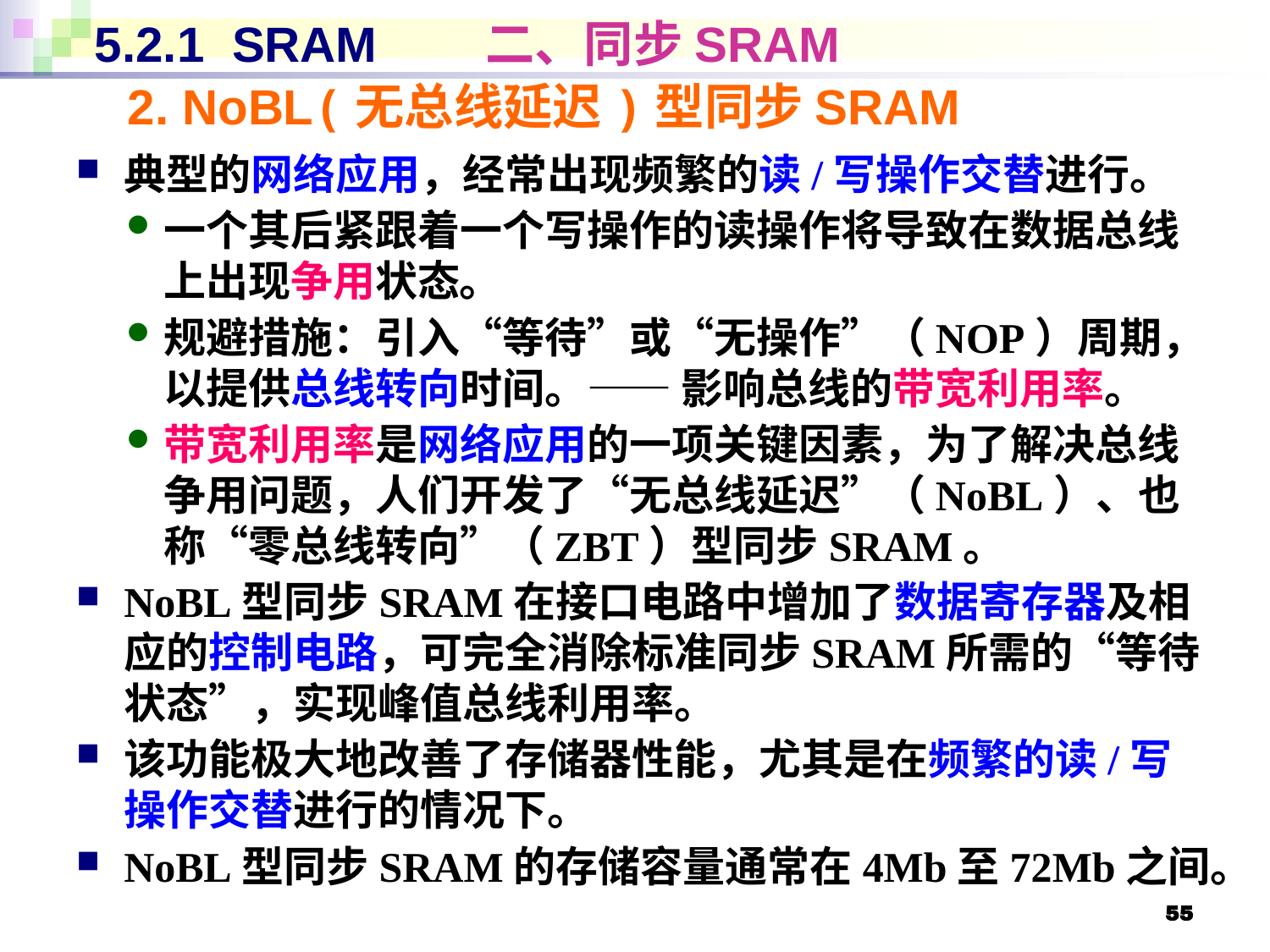

# 5.2.1  SRAM       二、同步SRAM
2. NoBL(无总线延迟)型同步SRAM
典型的网络应用，经常出现频繁的读/写操作交替进行。
一个其后紧跟着一个写操作的读操作将导致在数据总线上出现争用状态。
规避措施：引入“等待”或“无操作”（NOP）周期，以提供总线转向时间。—— 影响总线的带宽利用率。
带宽利用率是网络应用的一项关键因素，为了解决总线争用问题，人们开发了“无总线延迟”（NoBL）、也称“零总线转向”（ZBT）型同步SRAM。
NoBL型同步SRAM在接口电路中增加了数据寄存器及相应的控制电路，可完全消除标准同步SRAM所需的“等待状态”，实现峰值总线利用率。
该功能极大地改善了存储器性能，尤其是在频繁的读/写操作交替进行的情况下。
NoBL型同步SRAM的存储容量通常在4Mb至72Mb之间。
55